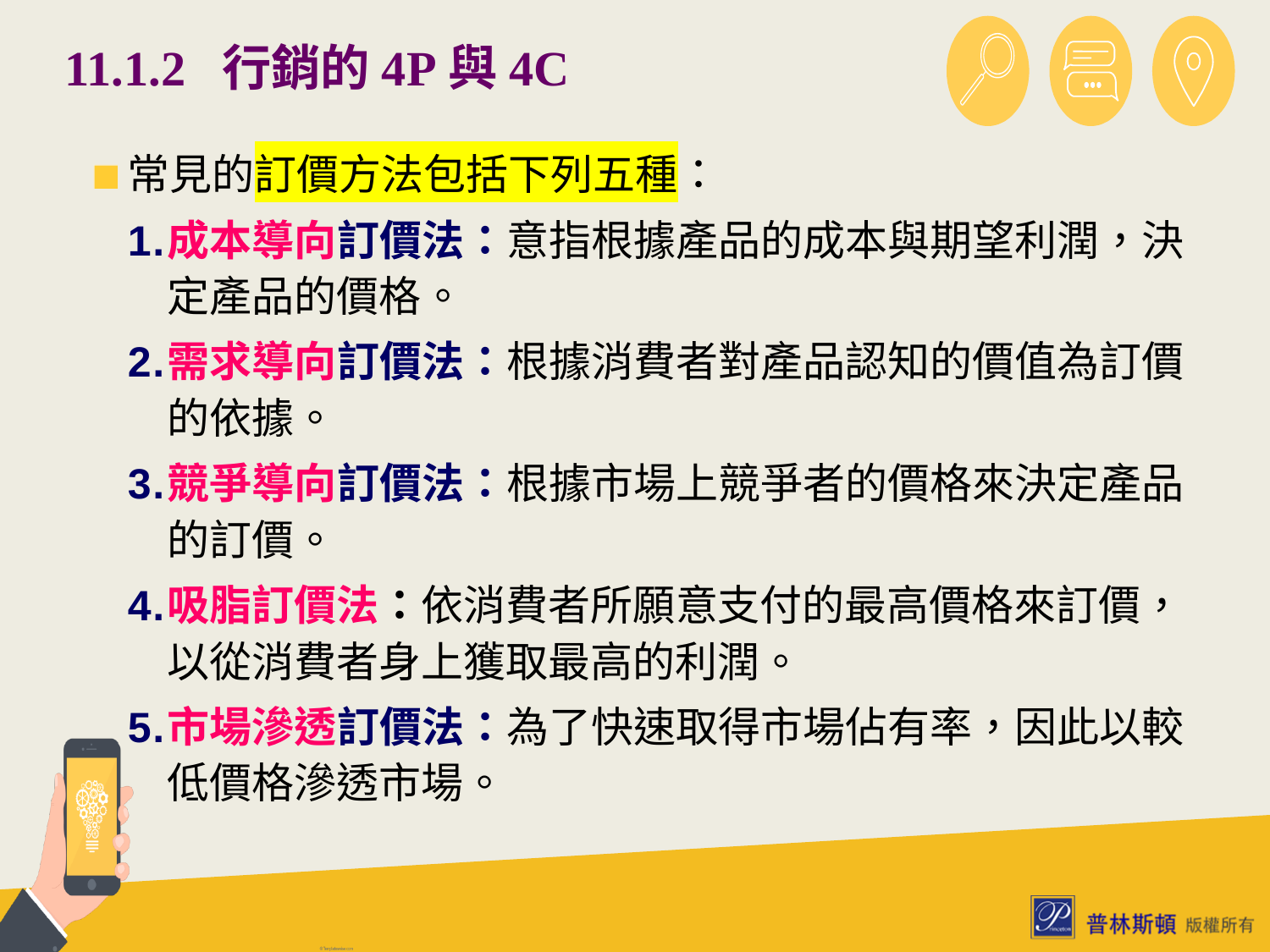

# 11.1.2  行銷的4P與4C
常見的訂價方法包括下列五種：
成本導向訂價法：意指根據產品的成本與期望利潤，決定產品的價格。
需求導向訂價法：根據消費者對產品認知的價值為訂價的依據。
競爭導向訂價法：根據市場上競爭者的價格來決定產品的訂價。
吸脂訂價法：依消費者所願意支付的最高價格來訂價，以從消費者身上獲取最高的利潤。
市場滲透訂價法：為了快速取得市場佔有率，因此以較低價格滲透市場。